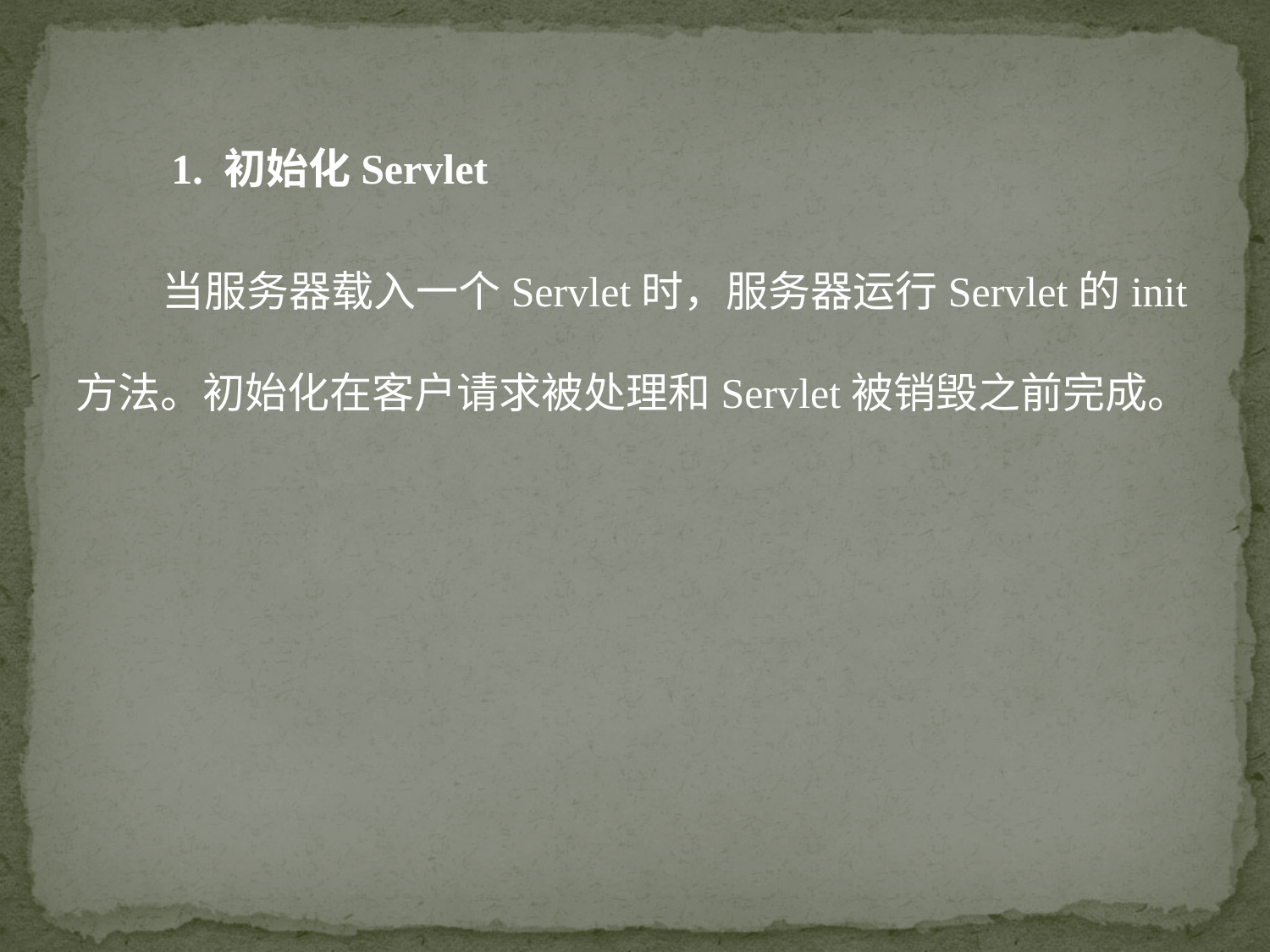

1. 初始化Servlet
        当服务器载入一个Servlet时，服务器运行Servlet的init方法。初始化在客户请求被处理和Servlet被销毁之前完成。